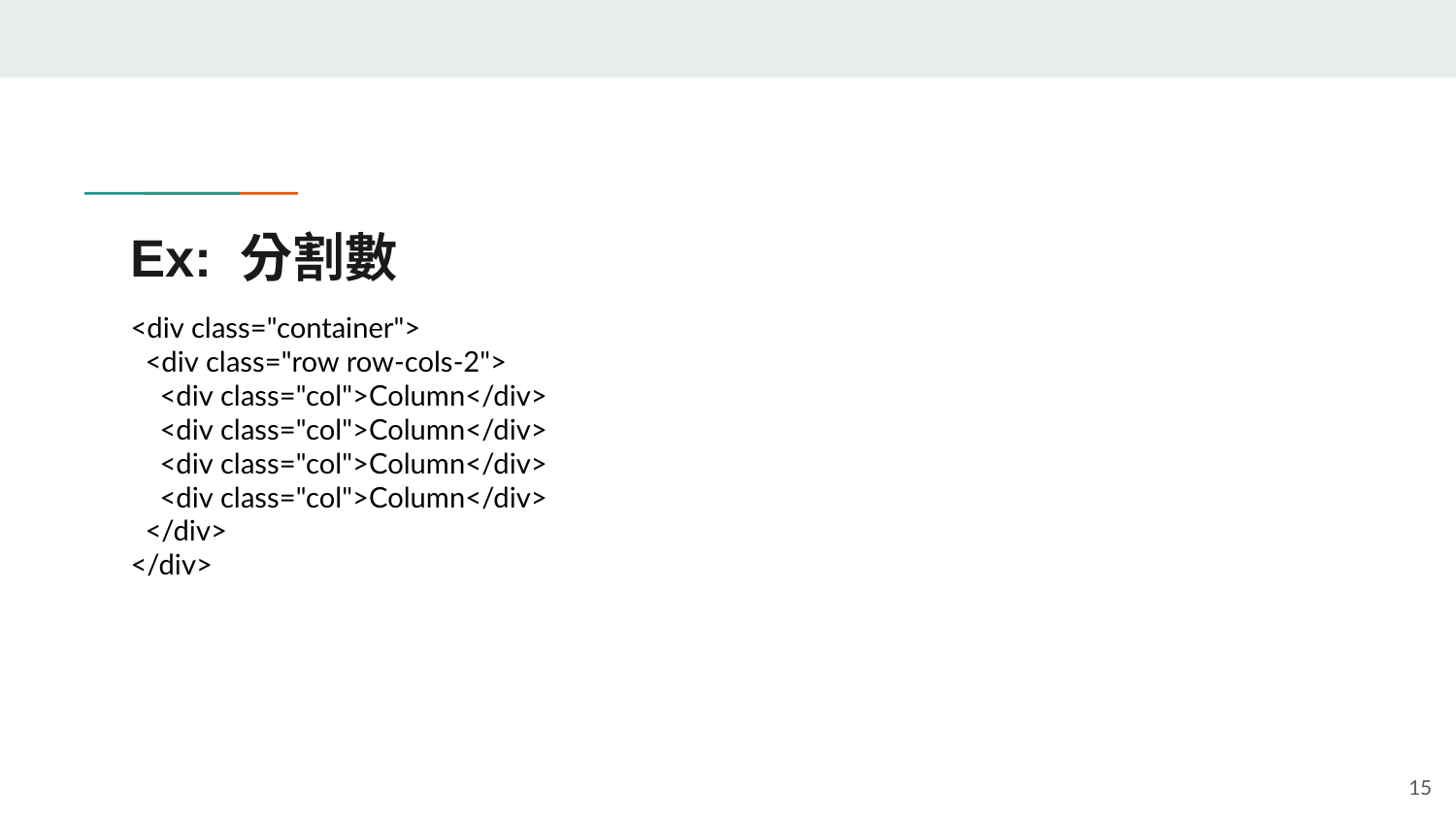

# Ex: 分割數
<div class="container">
  <div class="row row-cols-2">
    <div class="col">Column</div>
    <div class="col">Column</div>
    <div class="col">Column</div>
    <div class="col">Column</div>
  </div>
</div>

15